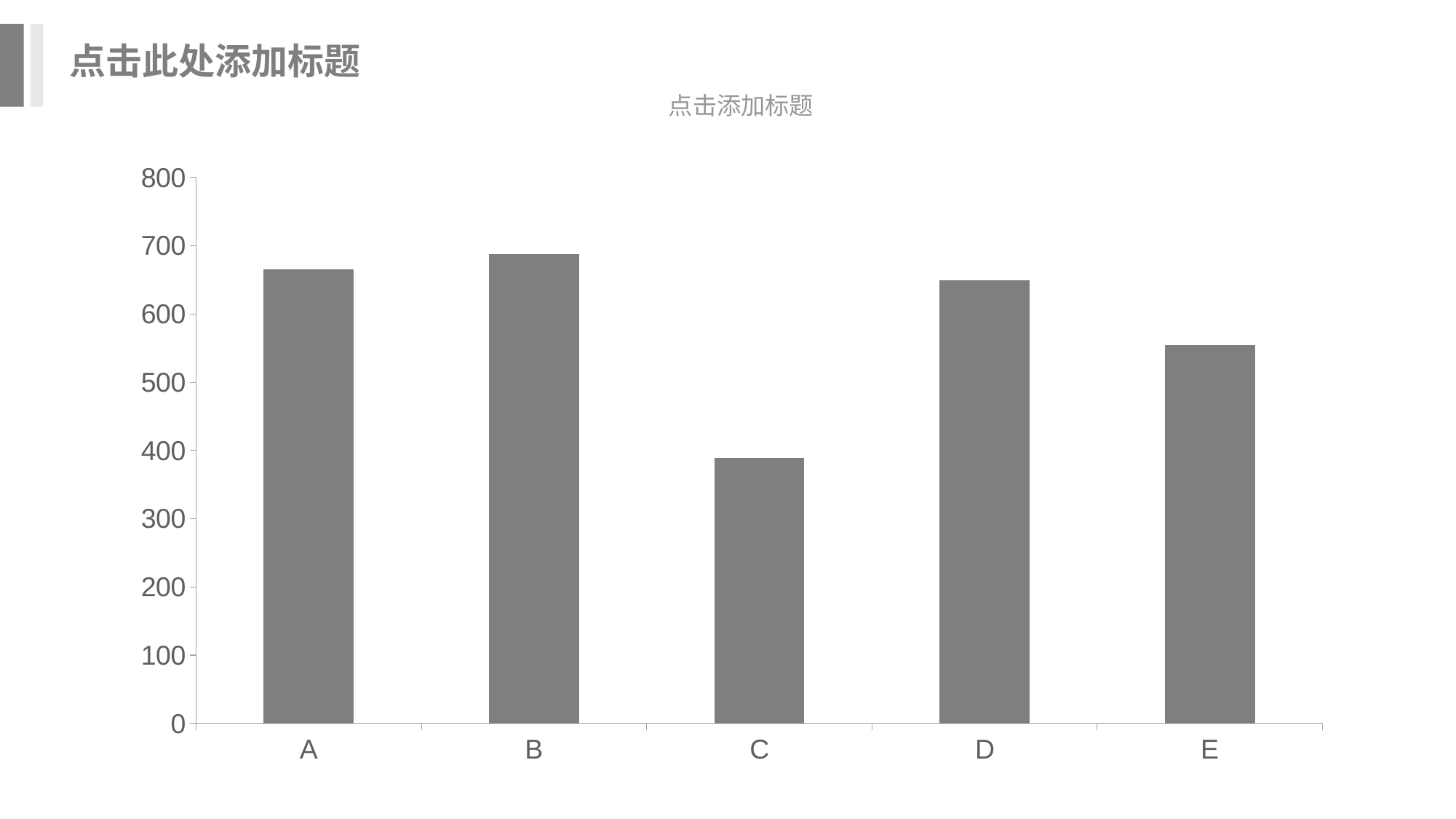

点击此处添加标题
点击添加标题

### Chart

| Category | 系列 1 |
|---|---|
| A | 666.0 |
| B | 688.0 |
| C | 389.0 |
| D | 650.0 |
| E | 555.0 |